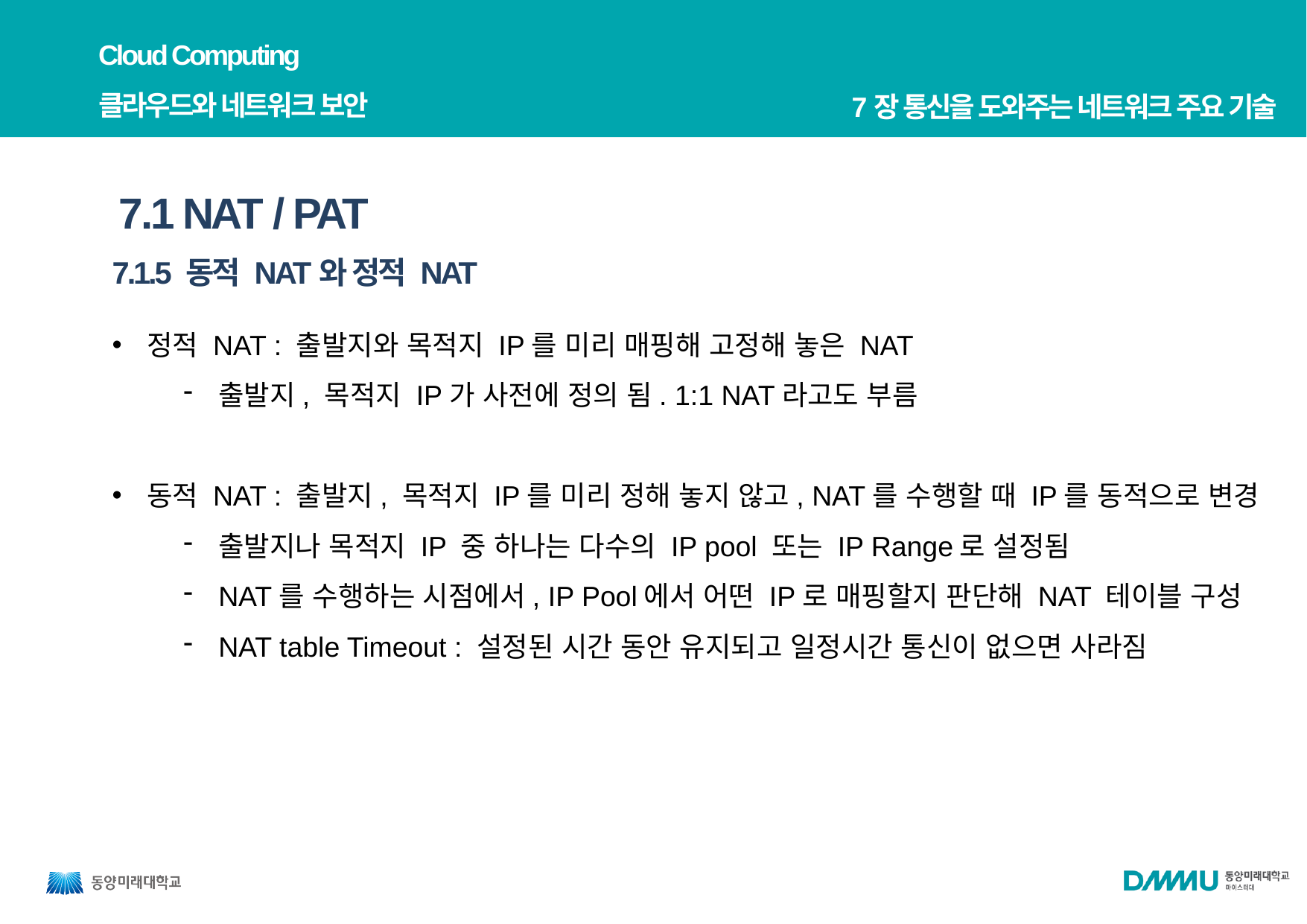

Cloud Computing
클라우드와 네트워크 보안
7장 통신을 도와주는 네트워크 주요 기술
7.1 NAT / PAT
7.1.5 동적 NAT와 정적 NAT
정적 NAT : 출발지와 목적지 IP를 미리 매핑해 고정해 놓은 NAT
출발지, 목적지 IP가 사전에 정의 됨. 1:1 NAT라고도 부름

동적 NAT : 출발지, 목적지 IP를 미리 정해 놓지 않고, NAT를 수행할 때 IP를 동적으로 변경
출발지나 목적지 IP 중 하나는 다수의 IP pool 또는 IP Range로 설정됨
NAT를 수행하는 시점에서, IP Pool에서 어떤 IP로 매핑할지 판단해 NAT 테이블 구성
NAT table Timeout : 설정된 시간 동안 유지되고 일정시간 통신이 없으면 사라짐